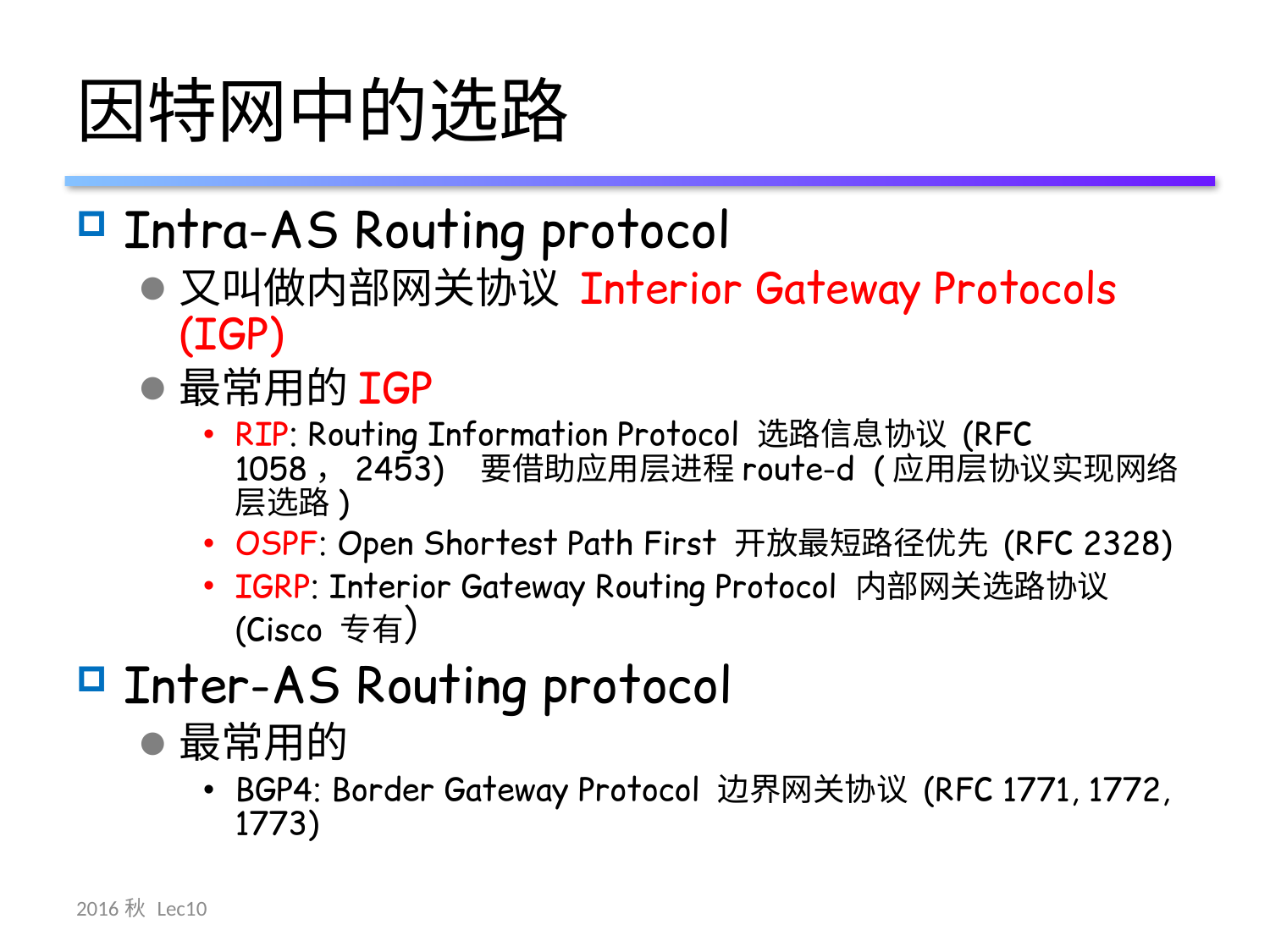

# 因特网中的选路
Intra-AS Routing protocol
又叫做内部网关协议 Interior Gateway Protocols (IGP)
最常用的IGP
RIP: Routing Information Protocol 选路信息协议 (RFC 1058，2453)   要借助应用层进程route-d  (应用层协议实现网络层选路)
OSPF: Open Shortest Path First 开放最短路径优先 (RFC 2328)
IGRP: Interior Gateway Routing Protocol 内部网关选路协议 (Cisco 专有）
Inter-AS Routing protocol
最常用的
BGP4: Border Gateway Protocol 边界网关协议 (RFC 1771, 1772, 1773)

2016秋 Lec10
73